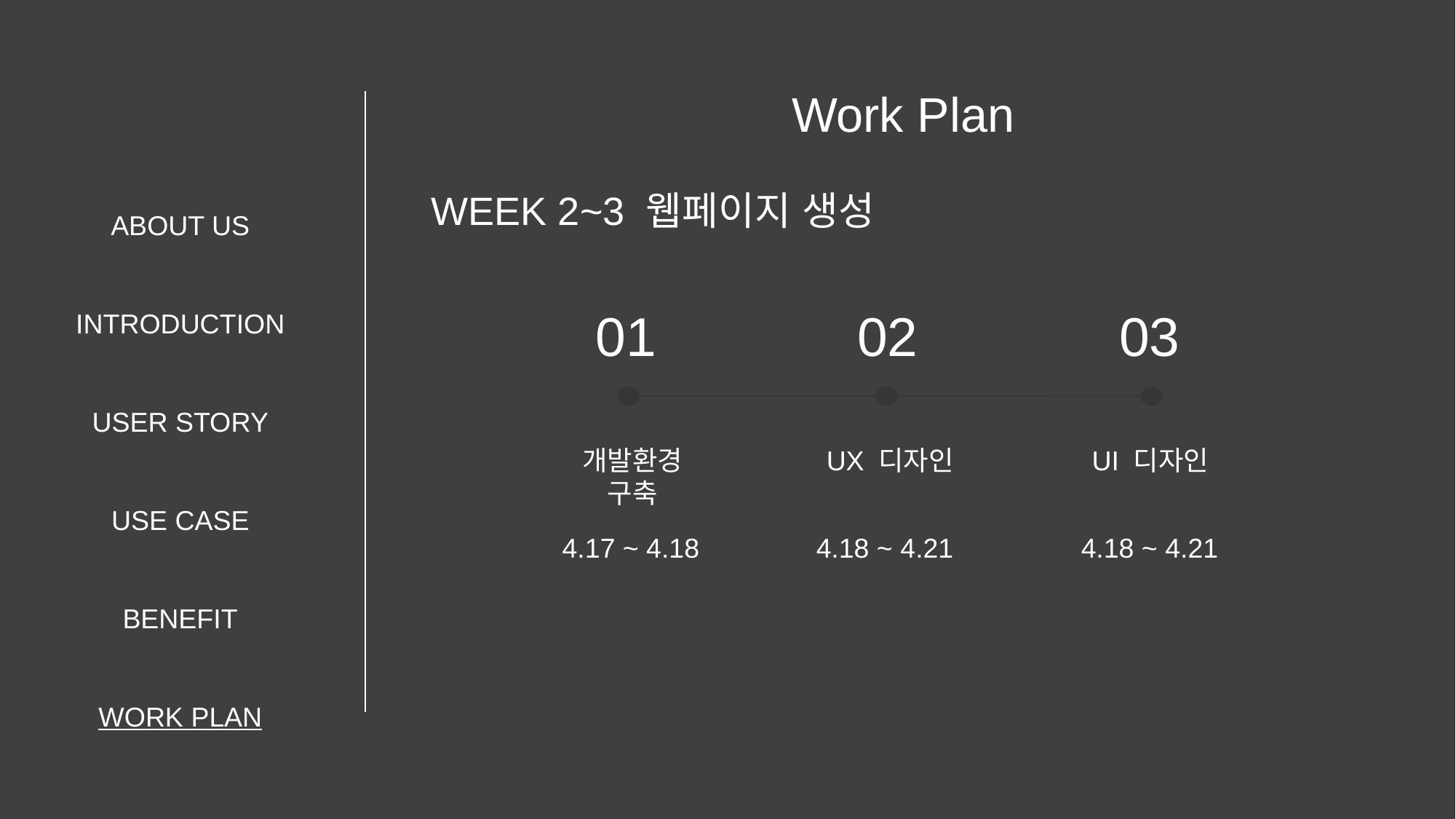

Work Plan
ABOUT US
INTRODUCTION
USER STORY
USE CASE
BENEFIT
WORK PLAN

WEEK 2~3 웹페이지 생성

03
01
02

개발환경 구축
UX 디자인
UI 디자인
4.17 ~ 4.18
4.18 ~ 4.21
4.18 ~ 4.21